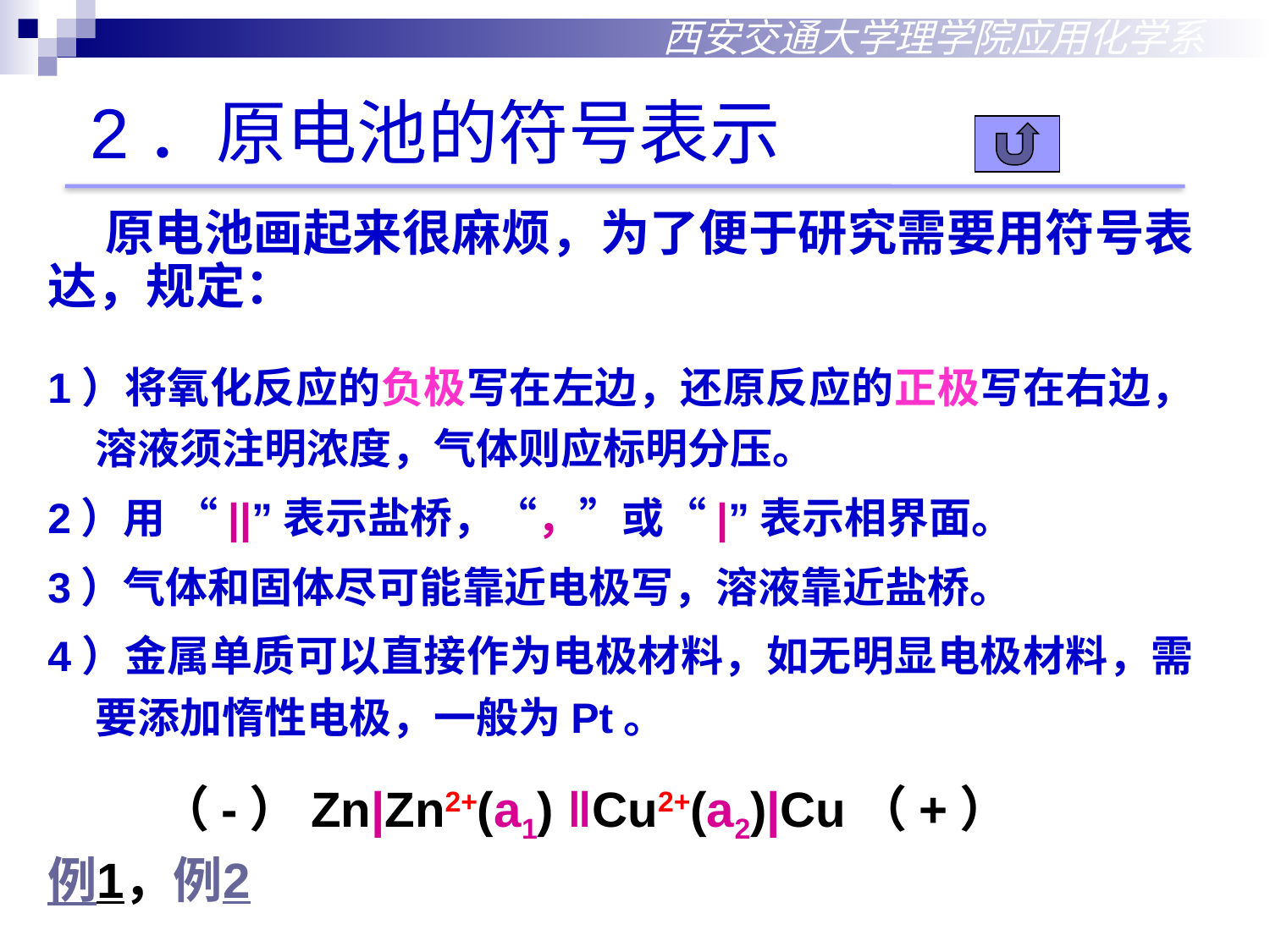

西安交通大学理学院应用化学系
2．原电池的符号表示

    原电池画起来很麻烦，为了便于研究需要用符号表达，规定：

1）将氧化反应的负极写在左边，还原反应的正极写在右边，溶液须注明浓度，气体则应标明分压。
2）用 “||”表示盐桥，“，”或“|”表示相界面。
3）气体和固体尽可能靠近电极写，溶液靠近盐桥。
4）金属单质可以直接作为电极材料，如无明显电极材料，需要添加惰性电极，一般为Pt。

         （-）Zn|Zn2+(a1) ‖Cu2+(a2)|Cu（+）
例1，例2